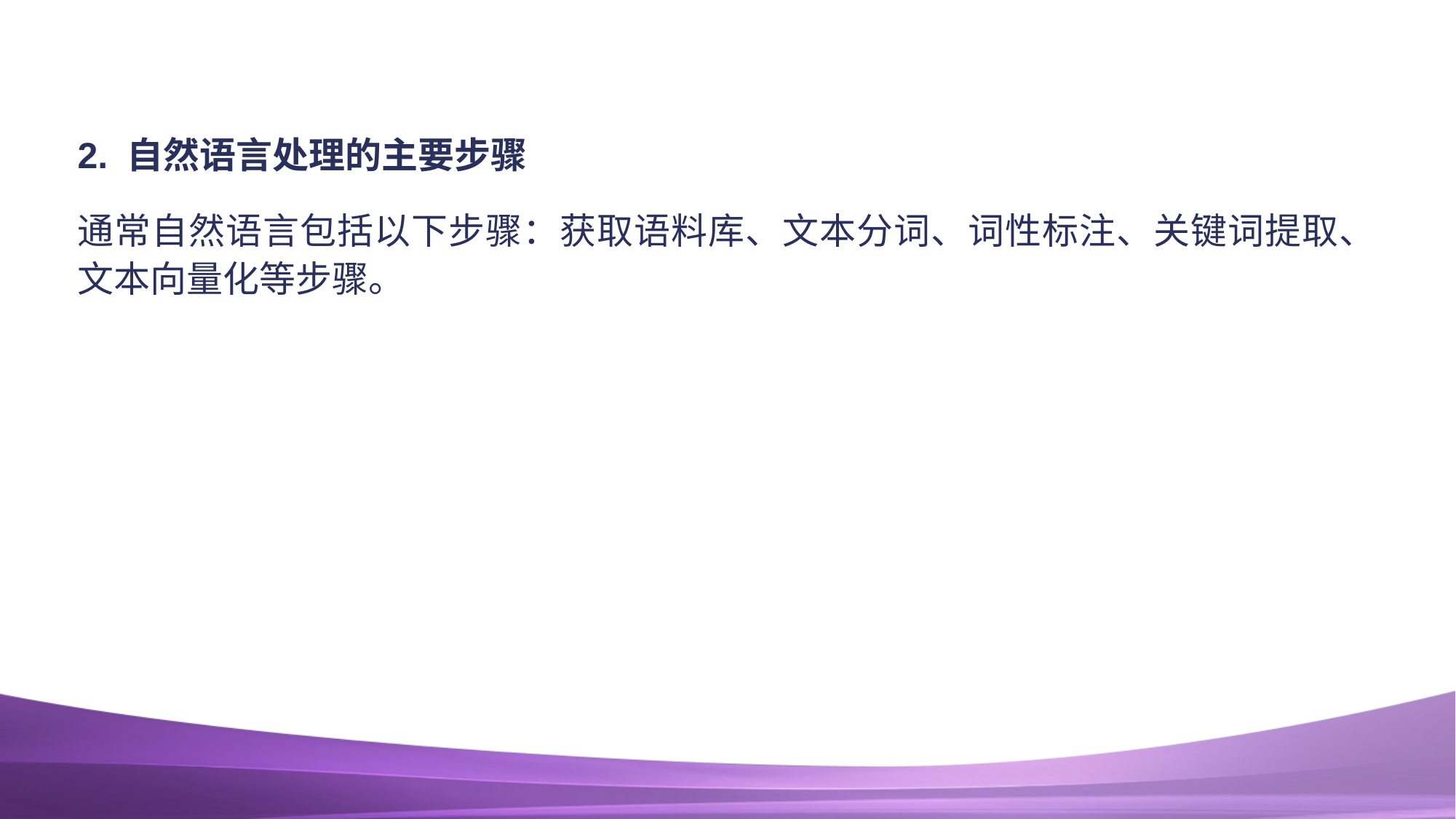

#
2. 自然语言处理的主要步骤
通常自然语言包括以下步骤：获取语料库、文本分词、词性标注、关键词提取、文本向量化等步骤。